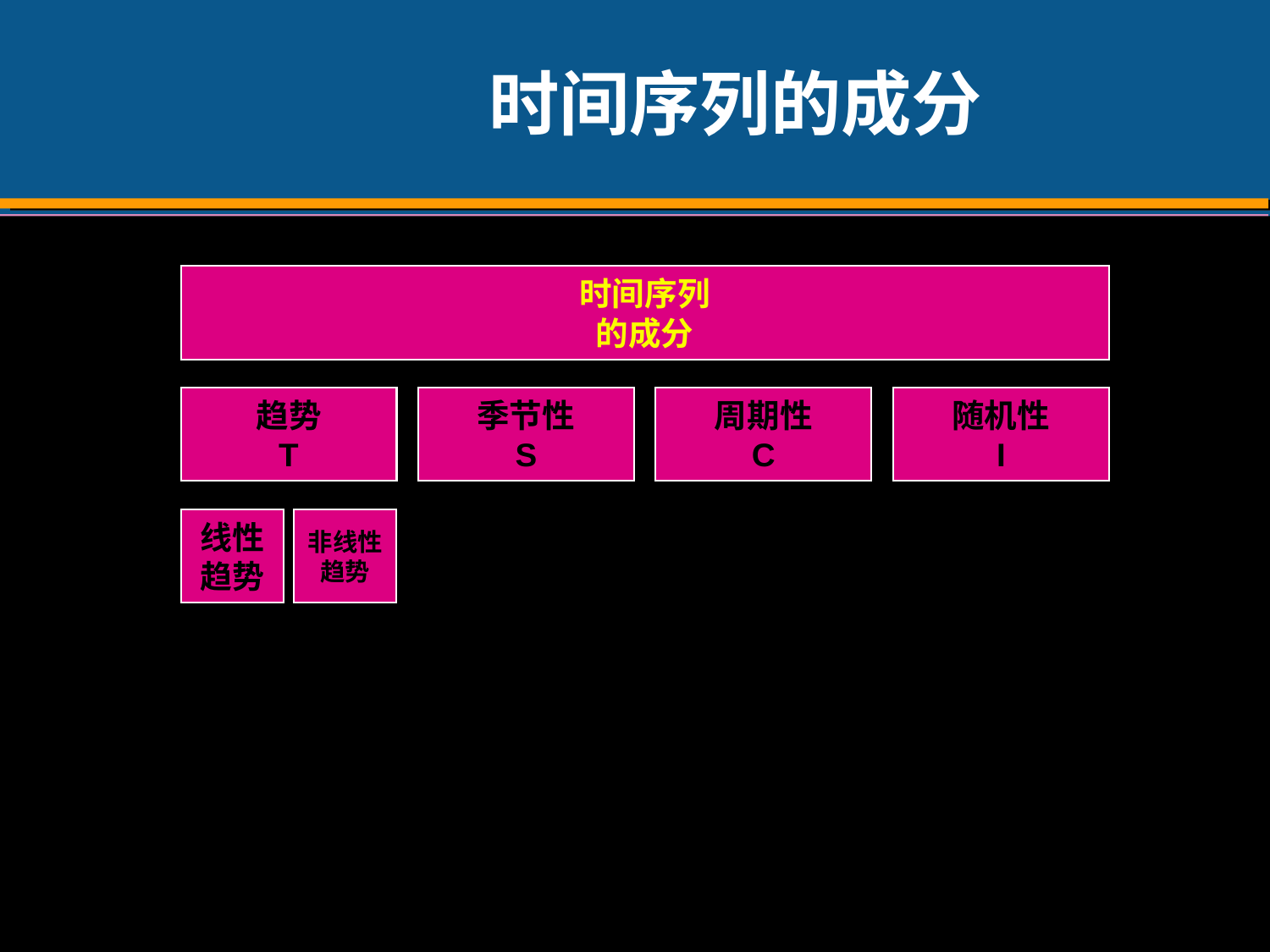

# 时间序列的成分

时间序列
的成分
趋势
T
线性
趋势
非线性
趋势
季节性
S
周期性
C
随机性
I